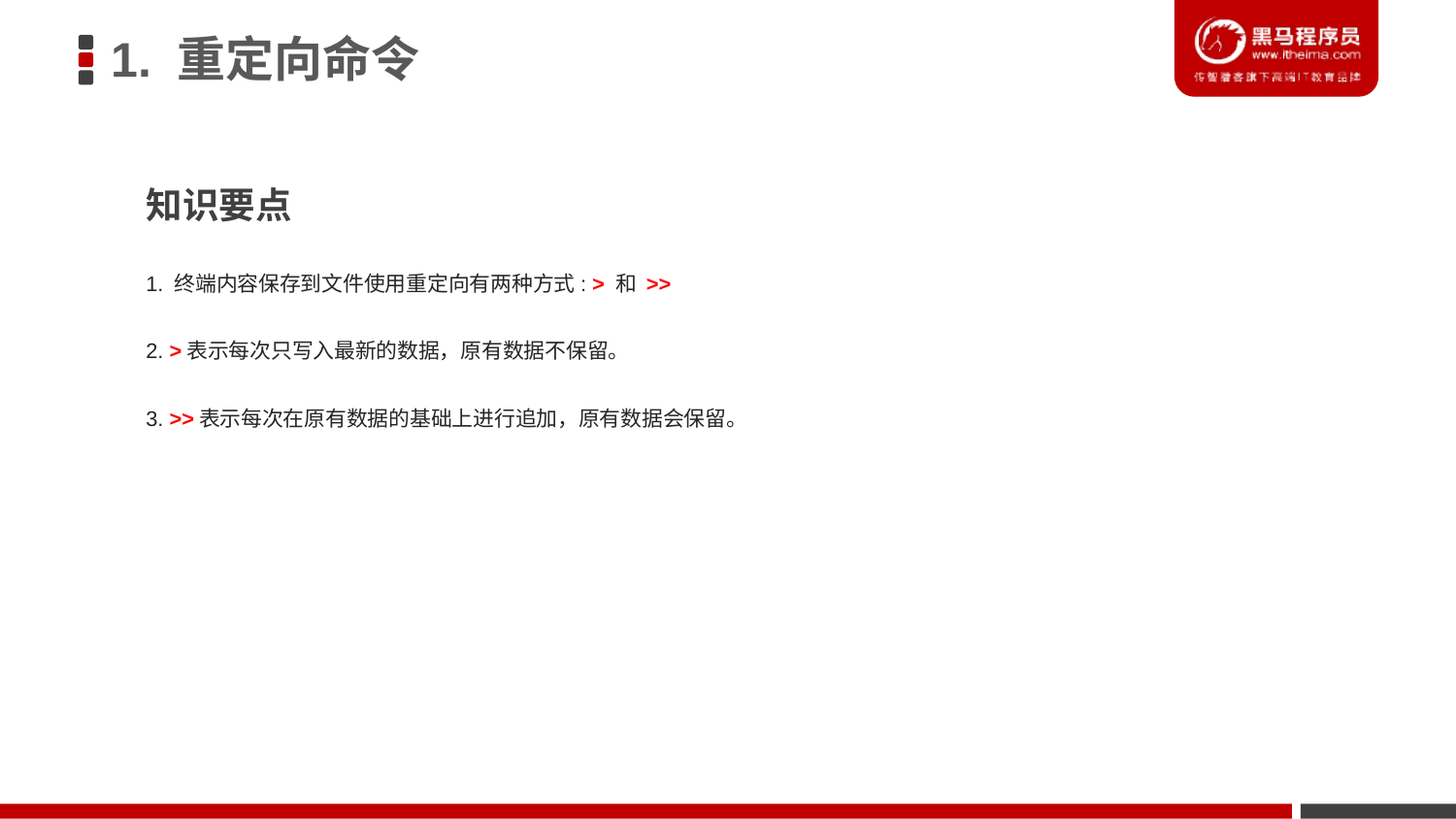

1. 重定向命令
知识要点
1. 终端内容保存到文件使用重定向有两种方式: > 和 >>
2. >表示每次只写入最新的数据，原有数据不保留。
3. >>表示每次在原有数据的基础上进行追加，原有数据会保留。